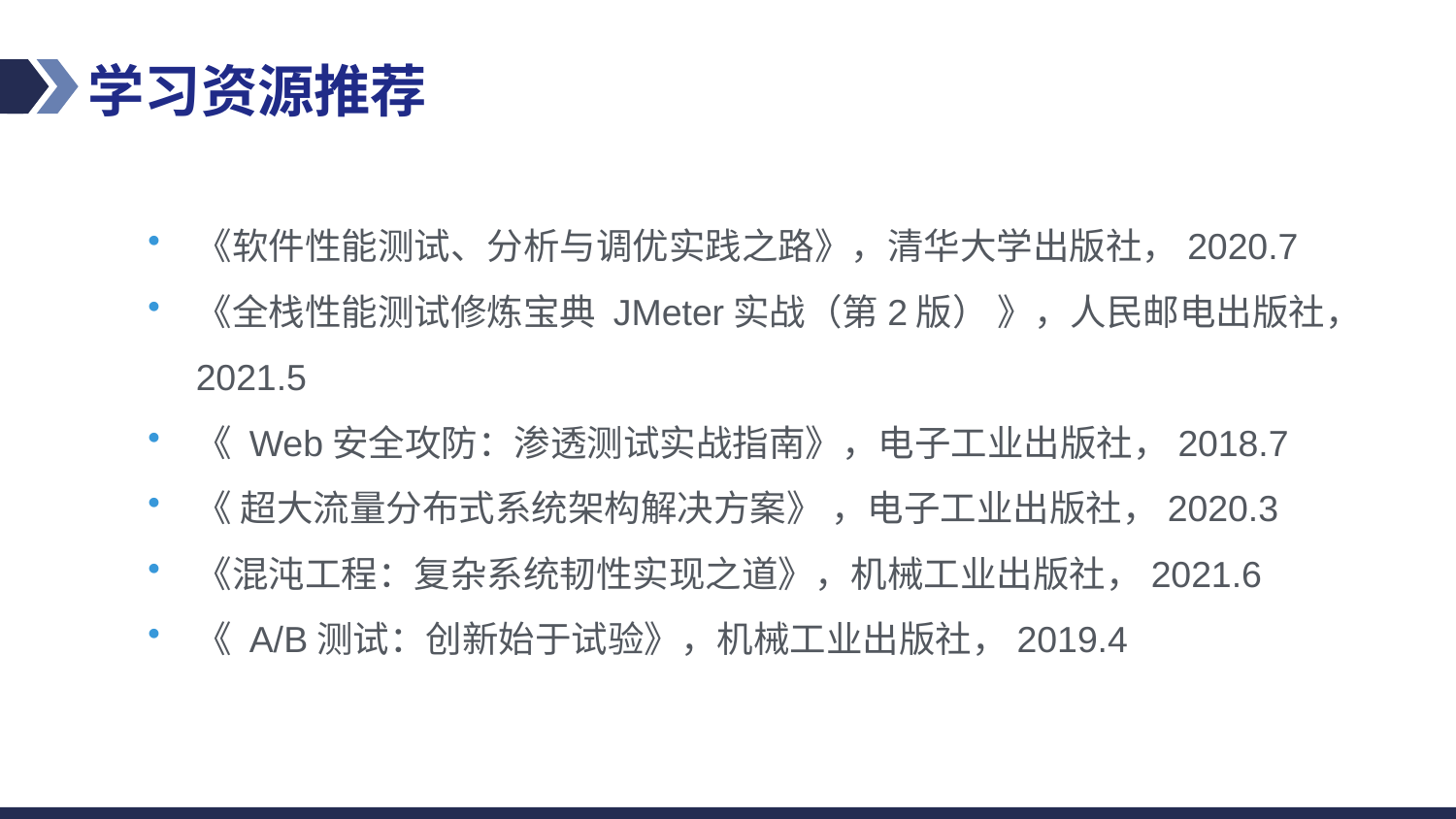

学习资源推荐

《软件性能测试、分析与调优实践之路》，清华大学出版社，2020.7
《全栈性能测试修炼宝典 JMeter实战（第2版） 》，人民邮电出版社，2021.5
《 Web安全攻防：渗透测试实战指南》，电子工业出版社，2018.7
《 超大流量分布式系统架构解决方案》 ，电子工业出版社，2020.3
《混沌工程：复杂系统韧性实现之道》，机械工业出版社，2021.6
《 A/B测试：创新始于试验》，机械工业出版社，2019.4